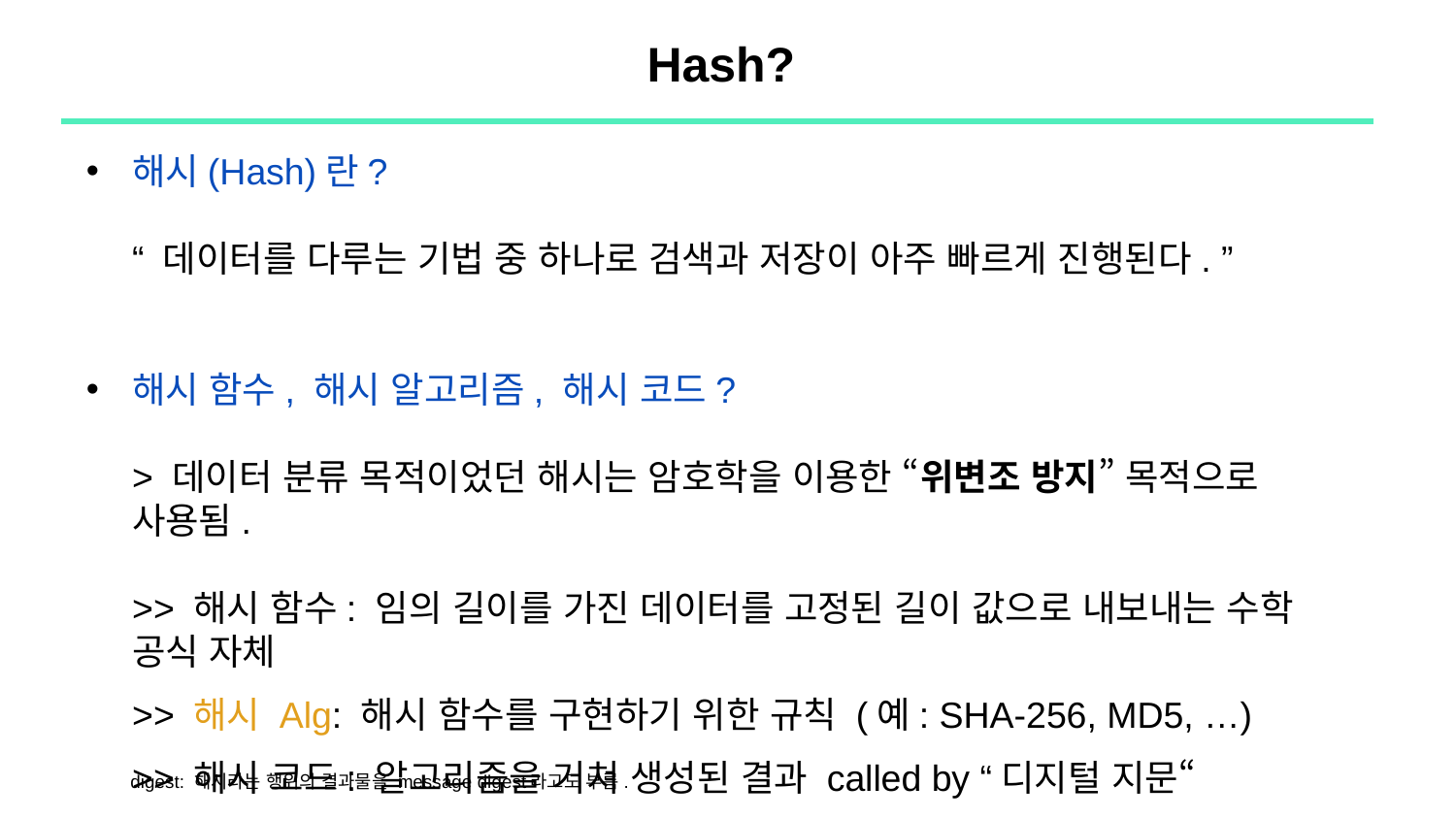

# Hash?
해시(Hash)란?
“ 데이터를 다루는 기법 중 하나로 검색과 저장이 아주 빠르게 진행된다. ”

해시 함수, 해시 알고리즘, 해시 코드?
> 데이터 분류 목적이었던 해시는 암호학을 이용한 “위변조 방지” 목적으로 사용됨.
>> 해시 함수: 임의 길이를 가진 데이터를 고정된 길이 값으로 내보내는 수학 공식 자체
>> 해시 Alg: 해시 함수를 구현하기 위한 규칙 (예: SHA-256, MD5, …)
>> 해시 코드: 알고리즘을 거쳐 생성된 결과 called by “디지털 지문“

digest: 해시라는 행위의 결과물을 message digest라고도 부름.